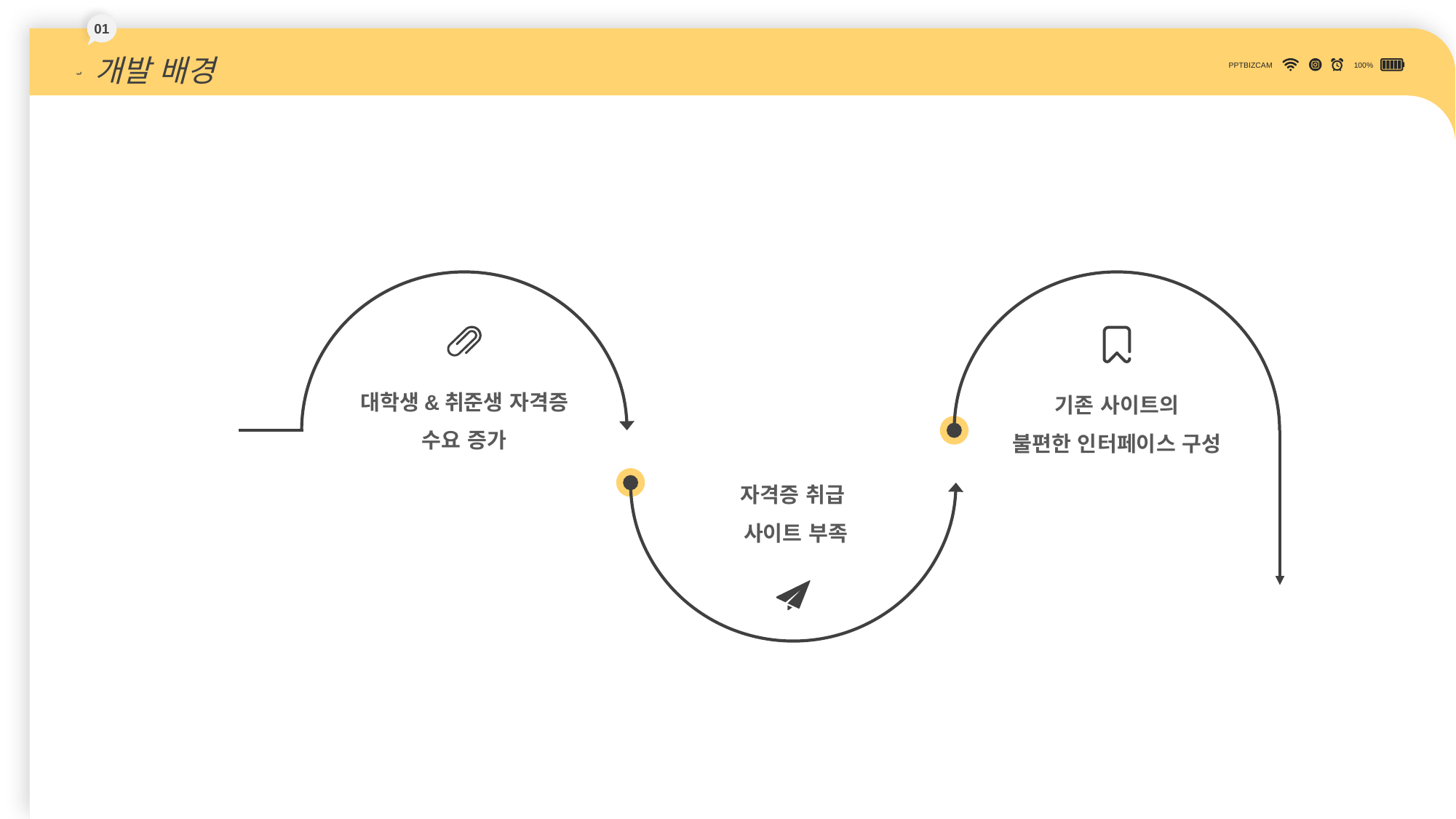

01
개발 배경

PPTBIZCAM
100%

대학생&취준생 자격증 수요 증가
기존 사이트의
불편한 인터페이스 구성
자격증 취급
사이트 부족